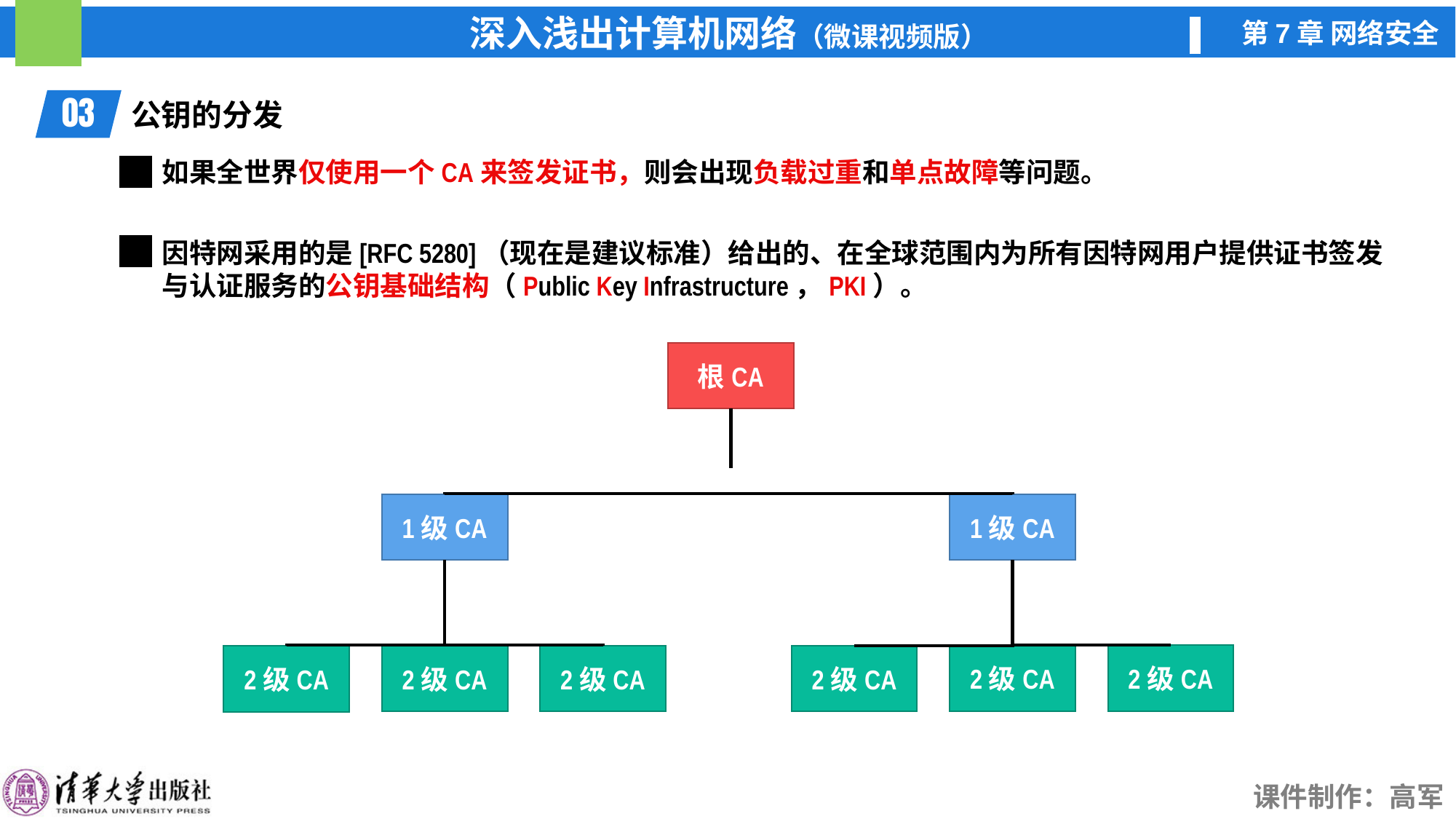

03
公钥的分发
如果全世界仅使用一个CA来签发证书，则会出现负载过重和单点故障等问题。

因特网采用的是[RFC 5280]（现在是建议标准）给出的、在全球范围内为所有因特网用户提供证书签发与认证服务的公钥基础结构（Public Key Infrastructure，PKI）。

根CA
1级CA
1级CA
2级CA
2级CA
2级CA
2级CA
2级CA
2级CA